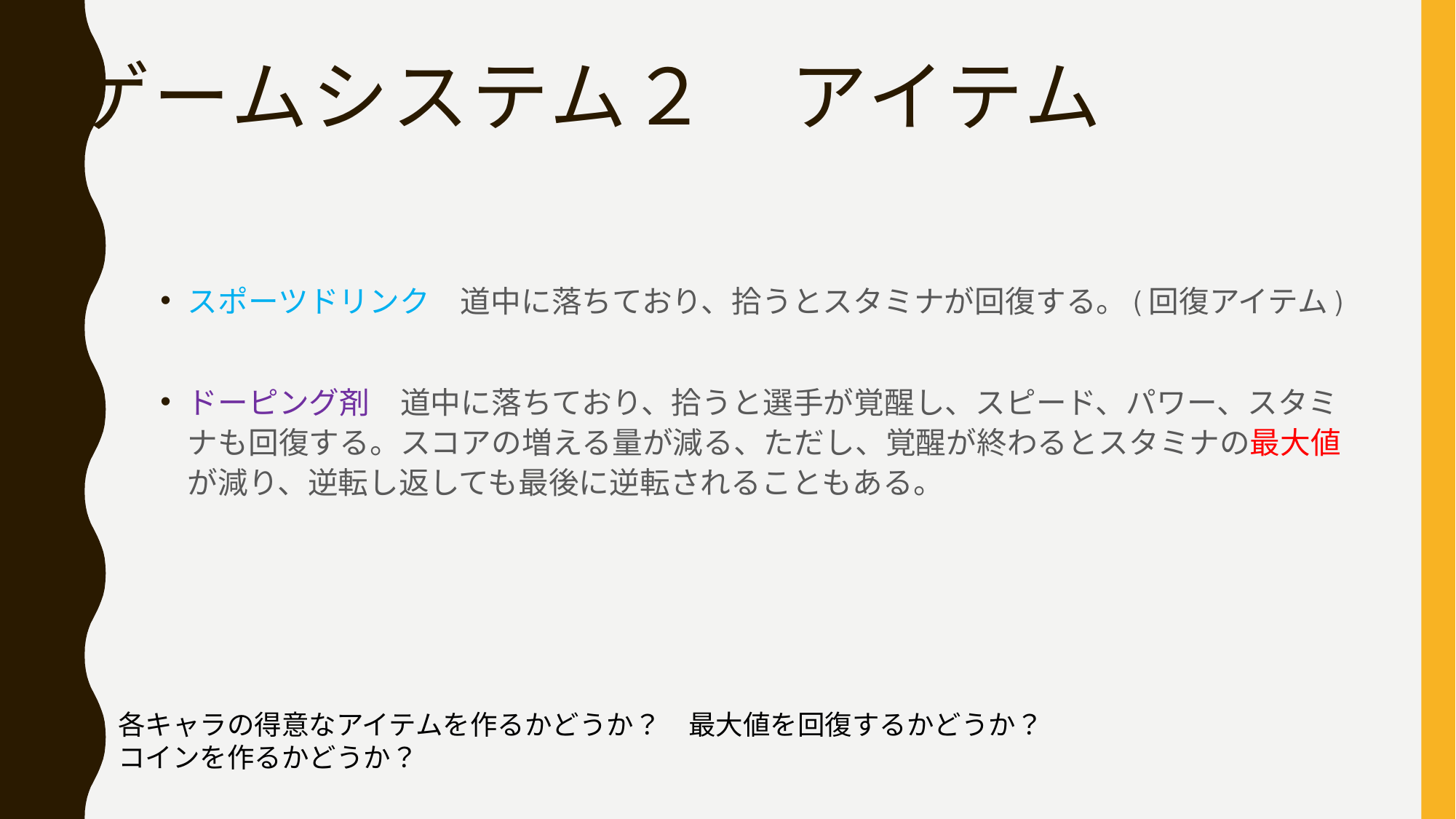

# ゲームシステム２　アイテム
スポーツドリンク　道中に落ちており、拾うとスタミナが回復する。(回復アイテム)

ドーピング剤　道中に落ちており、拾うと選手が覚醒し、スピード、パワー、スタミナも回復する。スコアの増える量が減る、ただし、覚醒が終わるとスタミナの最大値が減り、逆転し返しても最後に逆転されることもある。
各キャラの得意なアイテムを作るかどうか？　最大値を回復するかどうか？
コインを作るかどうか？